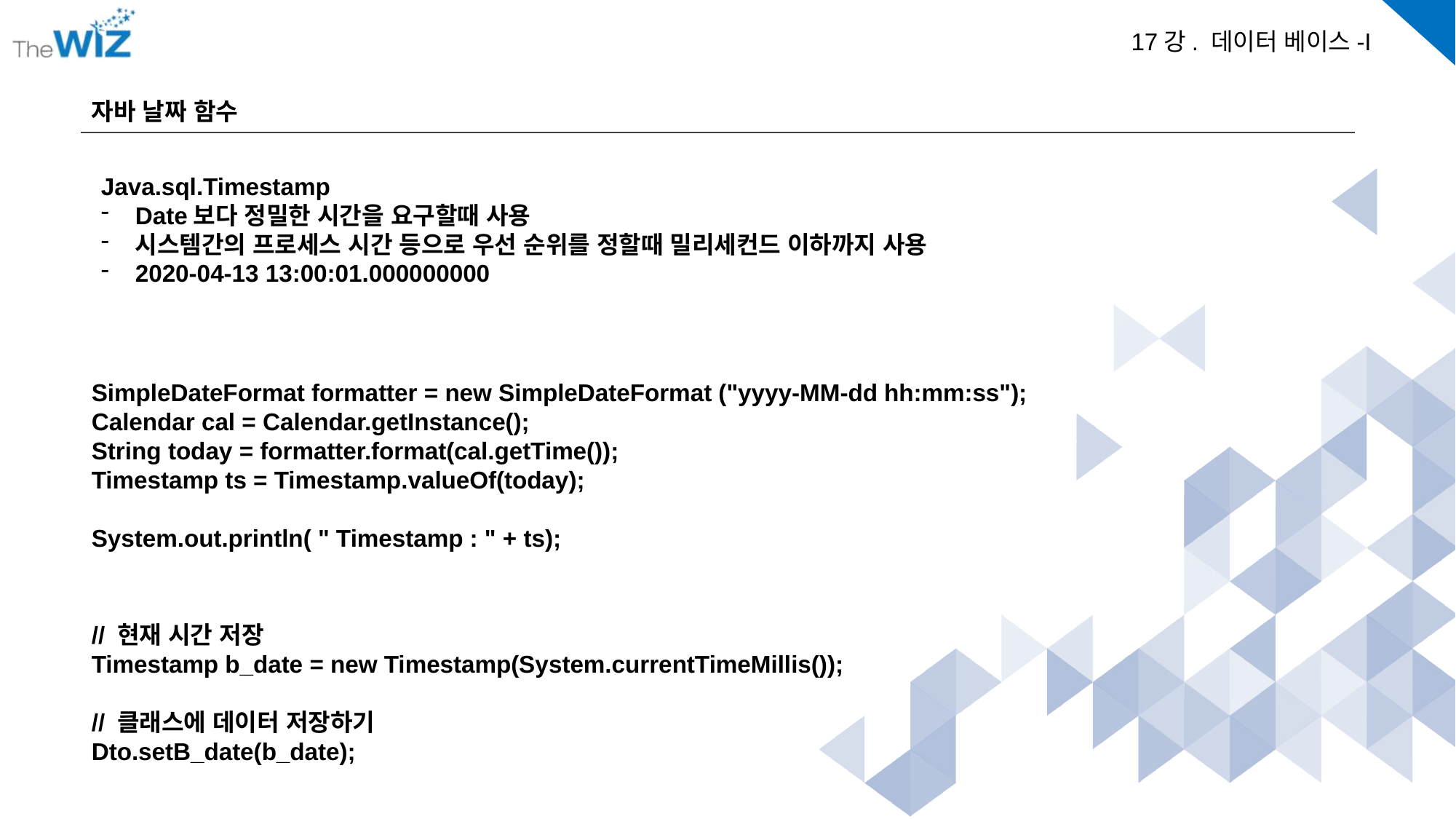

자바 날짜 함수

Java.sql.Timestamp
Date보다 정밀한 시간을 요구할때 사용
시스템간의 프로세스 시간 등으로 우선 순위를 정할때 밀리세컨드 이하까지 사용
2020-04-13 13:00:01.000000000

SimpleDateFormat formatter = new SimpleDateFormat ("yyyy-MM-dd hh:mm:ss");
Calendar cal = Calendar.getInstance();
String today = formatter.format(cal.getTime());
Timestamp ts = Timestamp.valueOf(today);

System.out.println( " Timestamp : " + ts);
// 현재 시간 저장
Timestamp b_date = new Timestamp(System.currentTimeMillis());

// 클래스에 데이터 저장하기
Dto.setB_date(b_date);